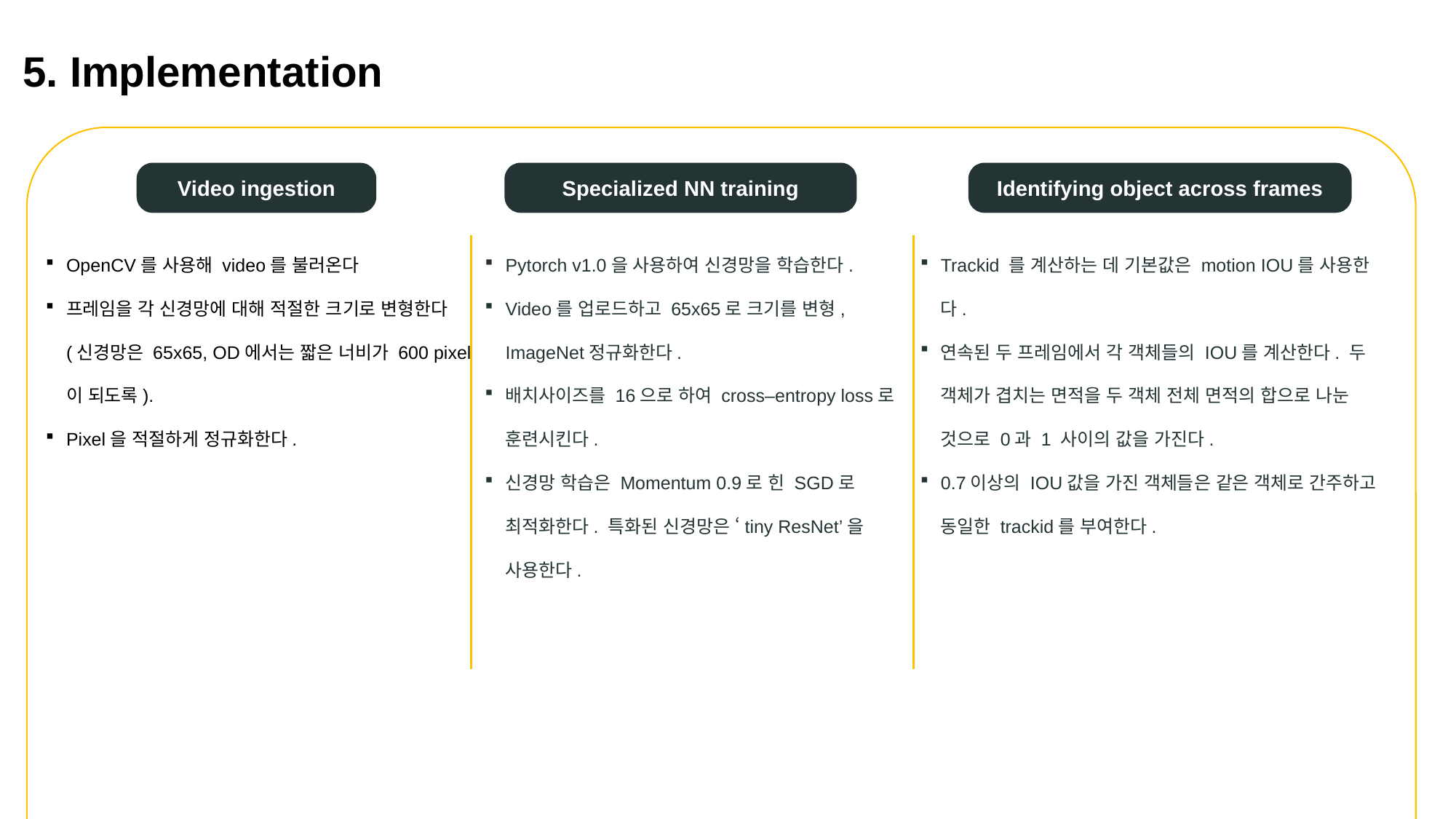

5. Implementation

Video ingestion
Specialized NN training
Identifying object across frames
OpenCV를 사용해 video를 불러온다
프레임을 각 신경망에 대해 적절한 크기로 변형한다 (신경망은 65x65, OD에서는 짧은 너비가 600 pixel이 되도록).
Pixel을 적절하게 정규화한다.
Pytorch v1.0을 사용하여 신경망을 학습한다.
Video를 업로드하고 65x65로 크기를 변형, ImageNet정규화한다.
배치사이즈를 16으로 하여 cross–entropy loss로 훈련시킨다.
신경망 학습은 Momentum 0.9로 힌 SGD로 최적화한다. 특화된 신경망은 ‘tiny ResNet’을 사용한다.
Trackid 를 계산하는 데 기본값은 motion IOU를 사용한다.
연속된 두 프레임에서 각 객체들의 IOU를 계산한다. 두 객체가 겹치는 면적을 두 객체 전체 면적의 합으로 나눈 것으로 0과 1 사이의 값을 가진다.
0.7이상의 IOU값을 가진 객체들은 같은 객체로 간주하고 동일한 trackid를 부여한다.